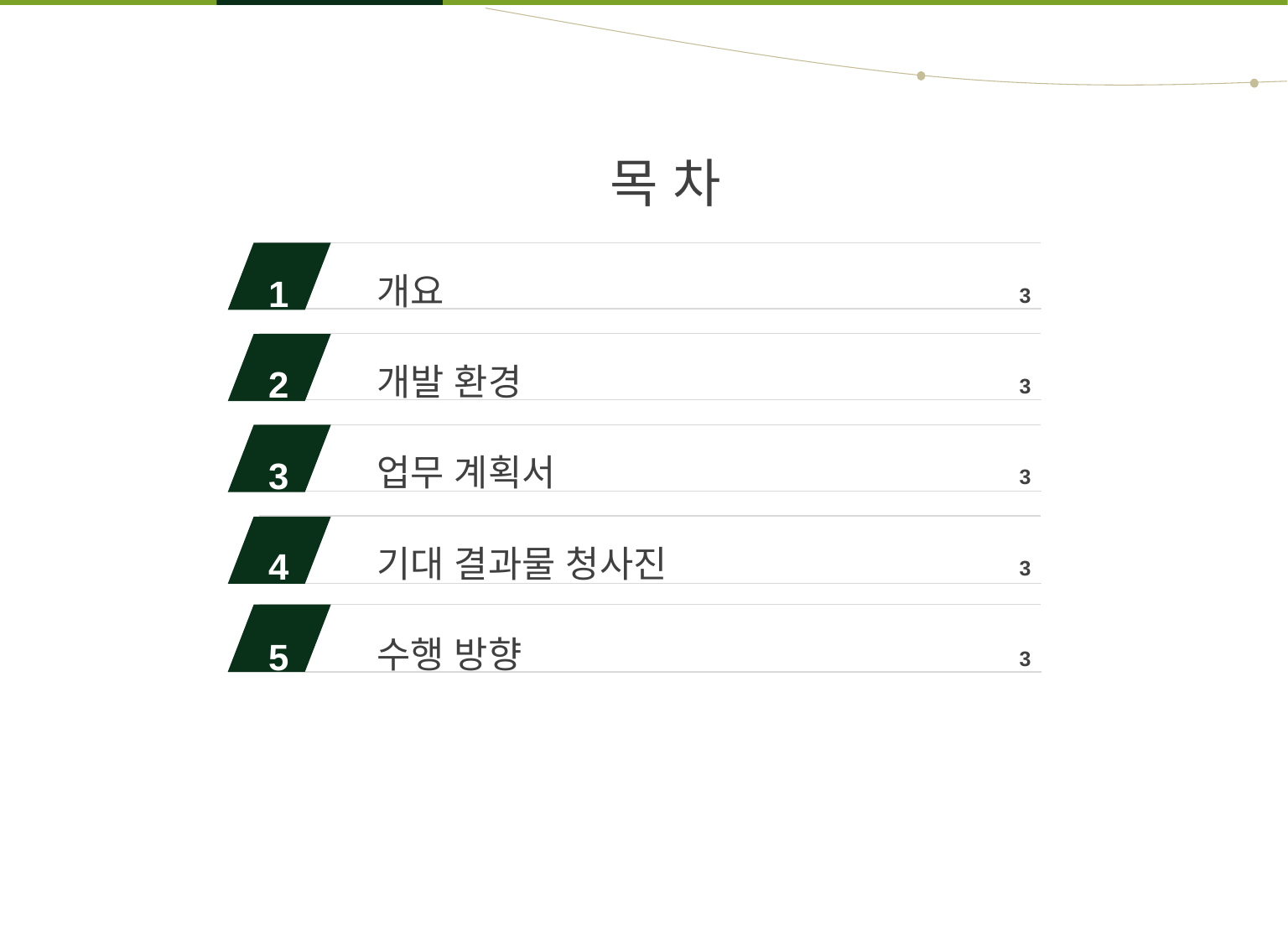

3
3
3
3
3
개요
개발 환경
업무 계획서
기대 결과물 청사진
수행 방향
1
2
3
4
5
6